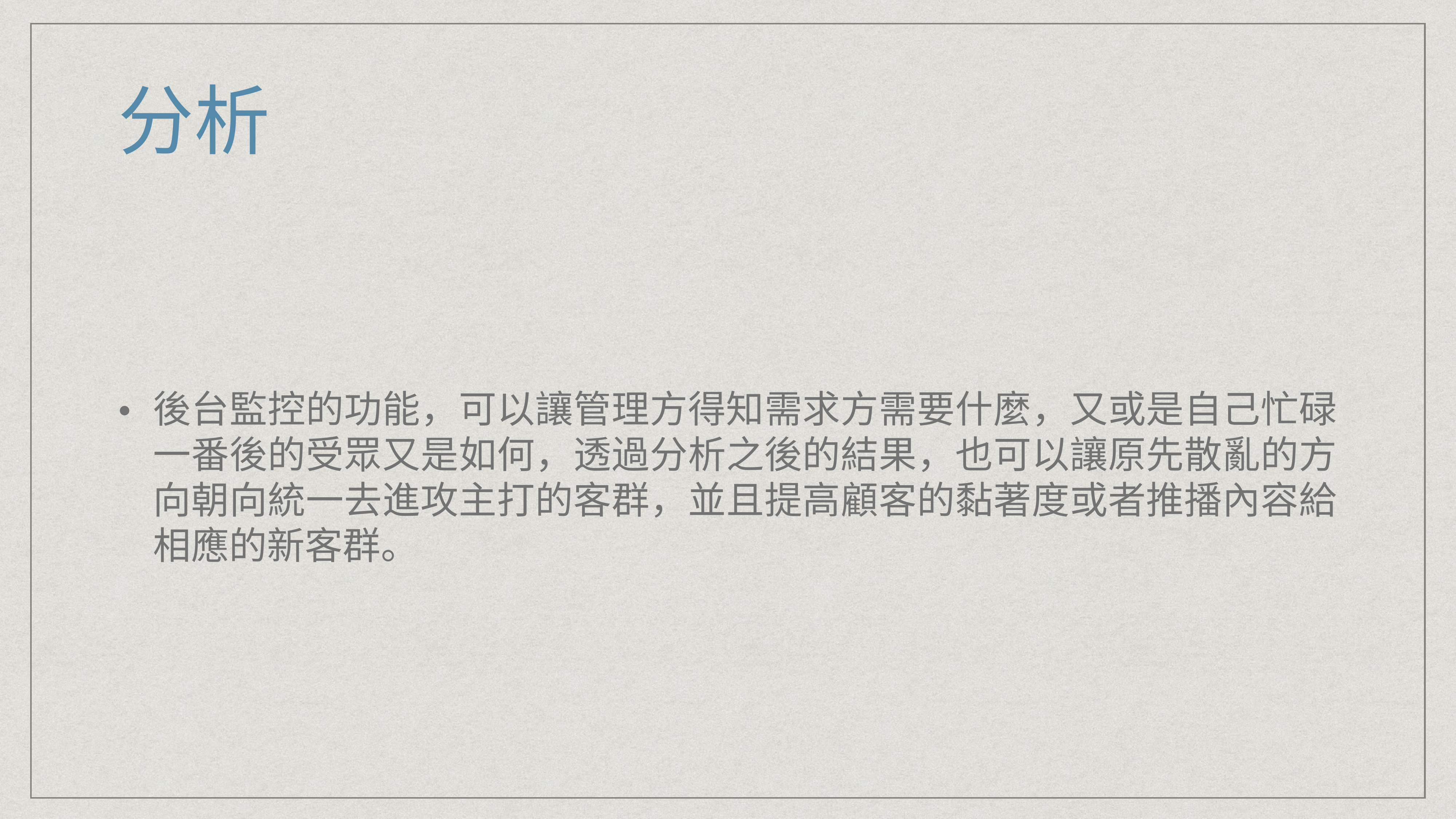

# 分析
後台監控的功能，可以讓管理方得知需求方需要什麼，又或是自己忙碌一番後的受眾又是如何，透過分析之後的結果，也可以讓原先散亂的方向朝向統一去進攻主打的客群，並且提高顧客的黏著度或者推播內容給相應的新客群。